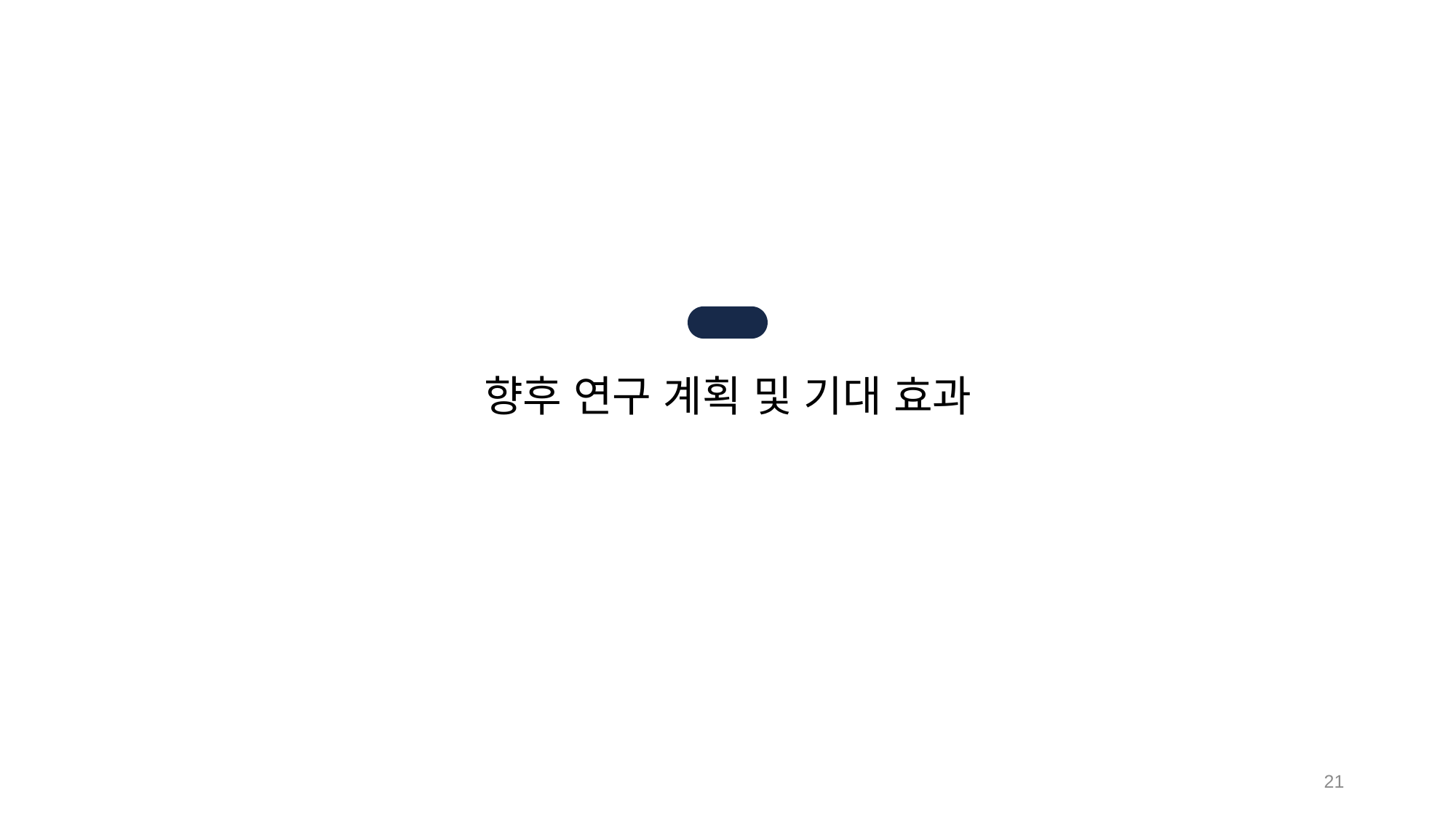

3
향후 연구 계획 및 기대 효과
21